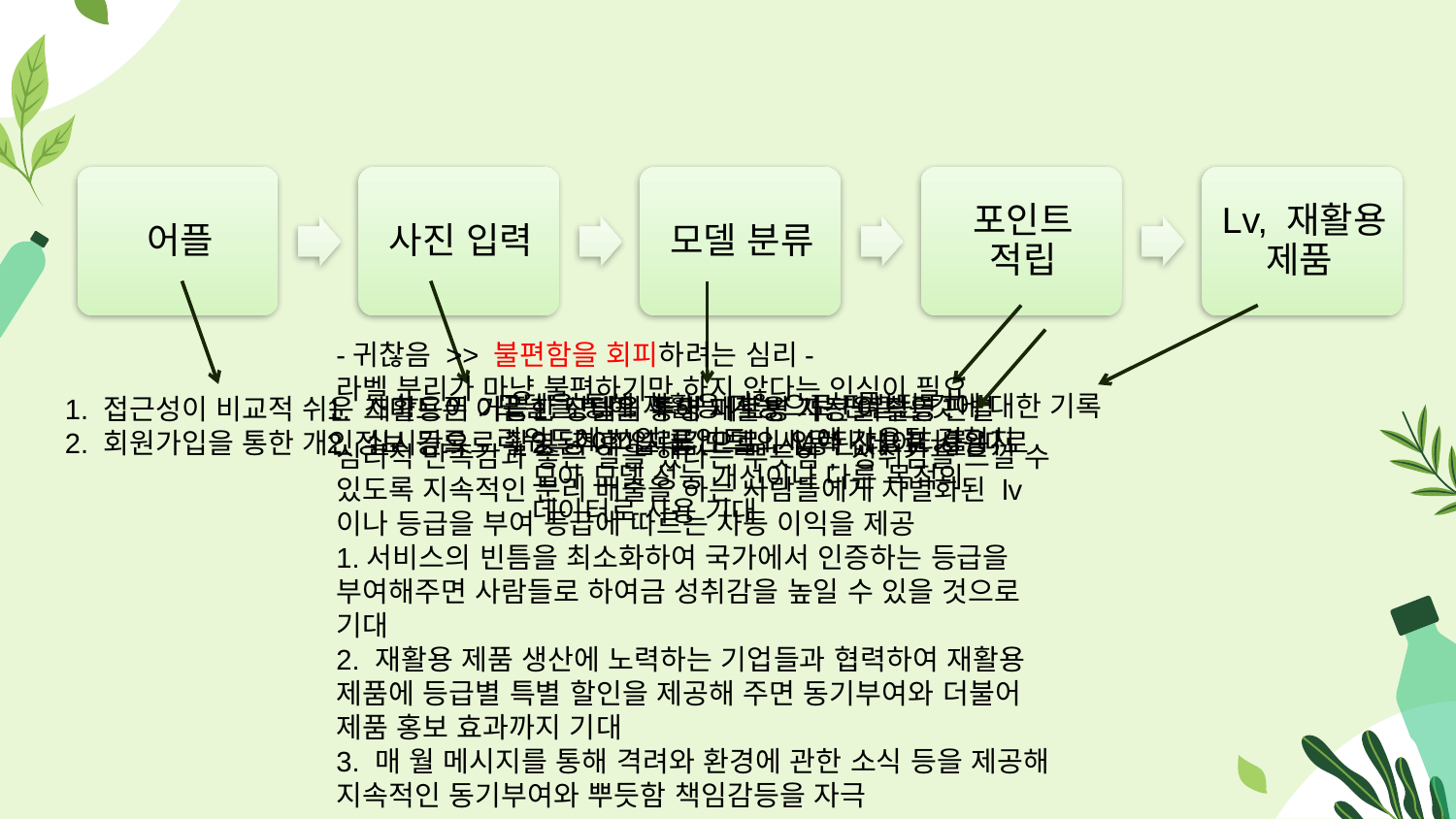

어플

사진 입력

모델 분류

포인트 적립

Lv, 재활용 제품
-귀찮음 >> 불편함을 회피하려는 심리-
라벨 분리가 마냥 불편하기만 하지 않다는 인식이 필요

심리적 만족감과 좋은 일을 했다는 뿌듯함, 성취감을 느낄 수 있도록 지속적인 분리 배출을 하는 사람들에게 차별화된 lv이나 등급을 부여 등급에 따르는 차등 이익을 제공
1.서비스의 빈틈을 최소화하여 국가에서 인증하는 등급을 부여해주면 사람들로 하여금 성취감을 높일 수 있을 것으로 기대
2. 재활용 제품 생산에 노력하는 기업들과 협력하여 재활용 제품에 등급별 특별 할인을 제공해 주면 동기부여와 더불어 제품 홍보 효과까지 기대
3. 매 월 메시지를 통해 격려와 환경에 관한 소식 등을 제공해 지속적인 동기부여와 뿌듯함 책임감등을 자극
 모델을 통해 재활용 가능으로 판별된 것에 대한 기록
 리워드에 쓰일 포인트나 lv에 사용될 경험치
1. 접근성이 비교적 쉬운 스마트폰 어플
2. 회원가입을 통한 개인정보 등록
1.모델을 통해 재활용 가능 여부를 판별
2. 추후 입력값으로  사용된 데이터를 따로 모아 모델 성능 개선이나 다른 목적의 데이터로 사용 기대
1. 재활용이 가능한 상태의 투명 페트병 사진을 촬영
2. 실시간으로 촬영된 이미지를 모델의 입력 값으로 사용